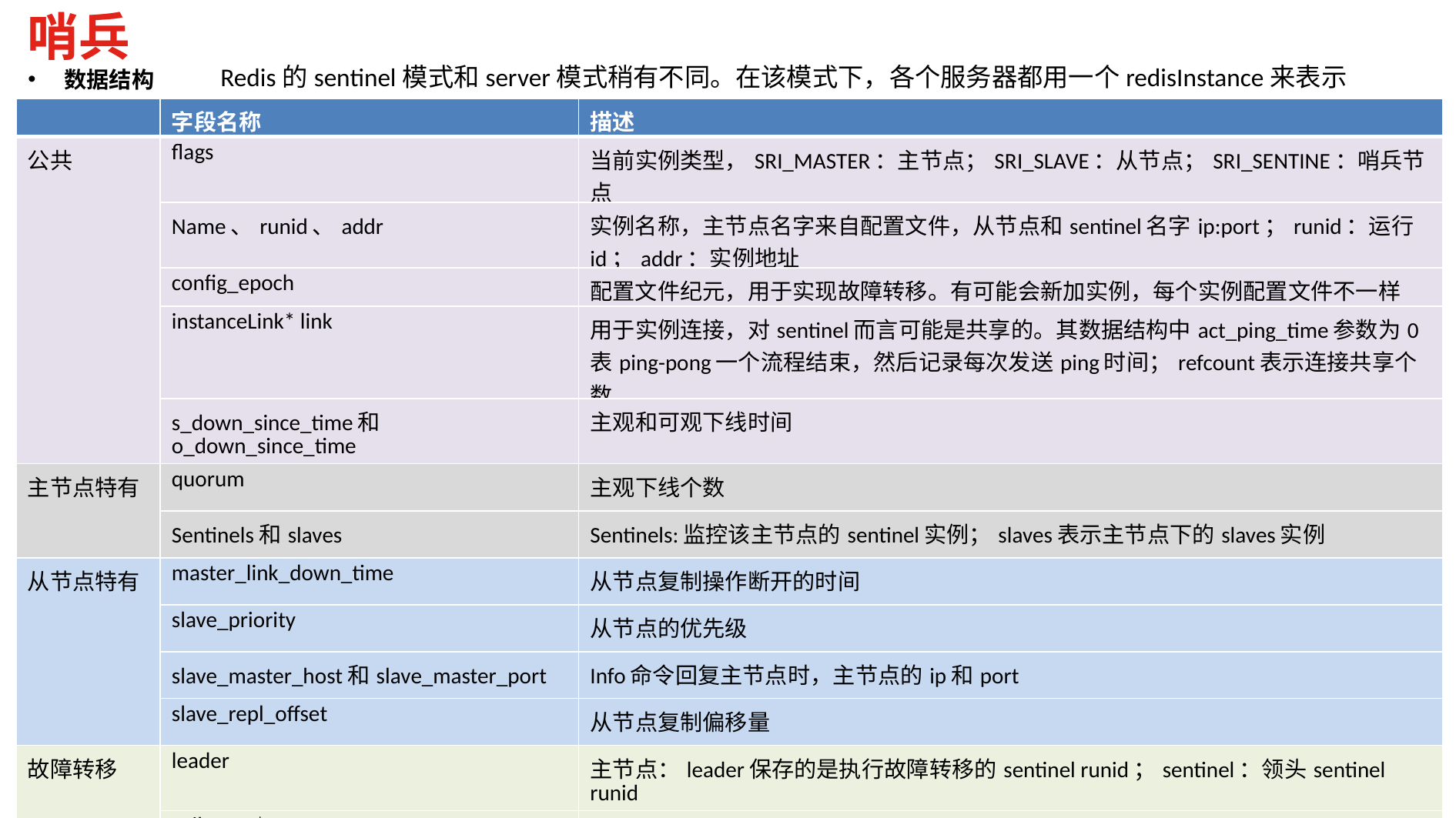

哨兵
Redis的sentinel模式和server模式稍有不同。在该模式下，各个服务器都用一个redisInstance来表示
数据结构
|  | 字段名称 | 描述 |
| --- | --- | --- |
| 公共 | flags | 当前实例类型，SRI\_MASTER：主节点；SRI\_SLAVE：从节点；SRI\_SENTINE：哨兵节点 |
|  | Name、runid、addr | 实例名称，主节点名字来自配置文件，从节点和sentinel名字ip:port；runid：运行id；addr：实例地址 |
|  | config\_epoch | 配置文件纪元，用于实现故障转移。有可能会新加实例，每个实例配置文件不一样 |
|  | instanceLink\* link | 用于实例连接，对sentinel而言可能是共享的。其数据结构中act\_ping\_time参数为0表ping-pong一个流程结束，然后记录每次发送ping时间；refcount表示连接共享个数 |
|  | s\_down\_since\_time和o\_down\_since\_time | 主观和可观下线时间 |
| 主节点特有 | quorum | 主观下线个数 |
|  | Sentinels和slaves | Sentinels:监控该主节点的sentinel实例；slaves表示主节点下的slaves实例 |
| 从节点特有 | master\_link\_down\_time | 从节点复制操作断开的时间 |
|  | slave\_priority | 从节点的优先级 |
|  | slave\_master\_host和slave\_master\_port | Info命令回复主节点时，主节点的ip和port |
|  | slave\_repl\_offset | 从节点复制偏移量 |
| 故障转移 | leader | 主节点：leader保存的是执行故障转移的sentinel runid；sentinel：领头sentinel runid |
|  | Failover\_\* | 故障转移相关的如：故障转移状态、开始时间、超时时间、故障转移纪元 |
|  | info | Info命令输出缓冲区 |